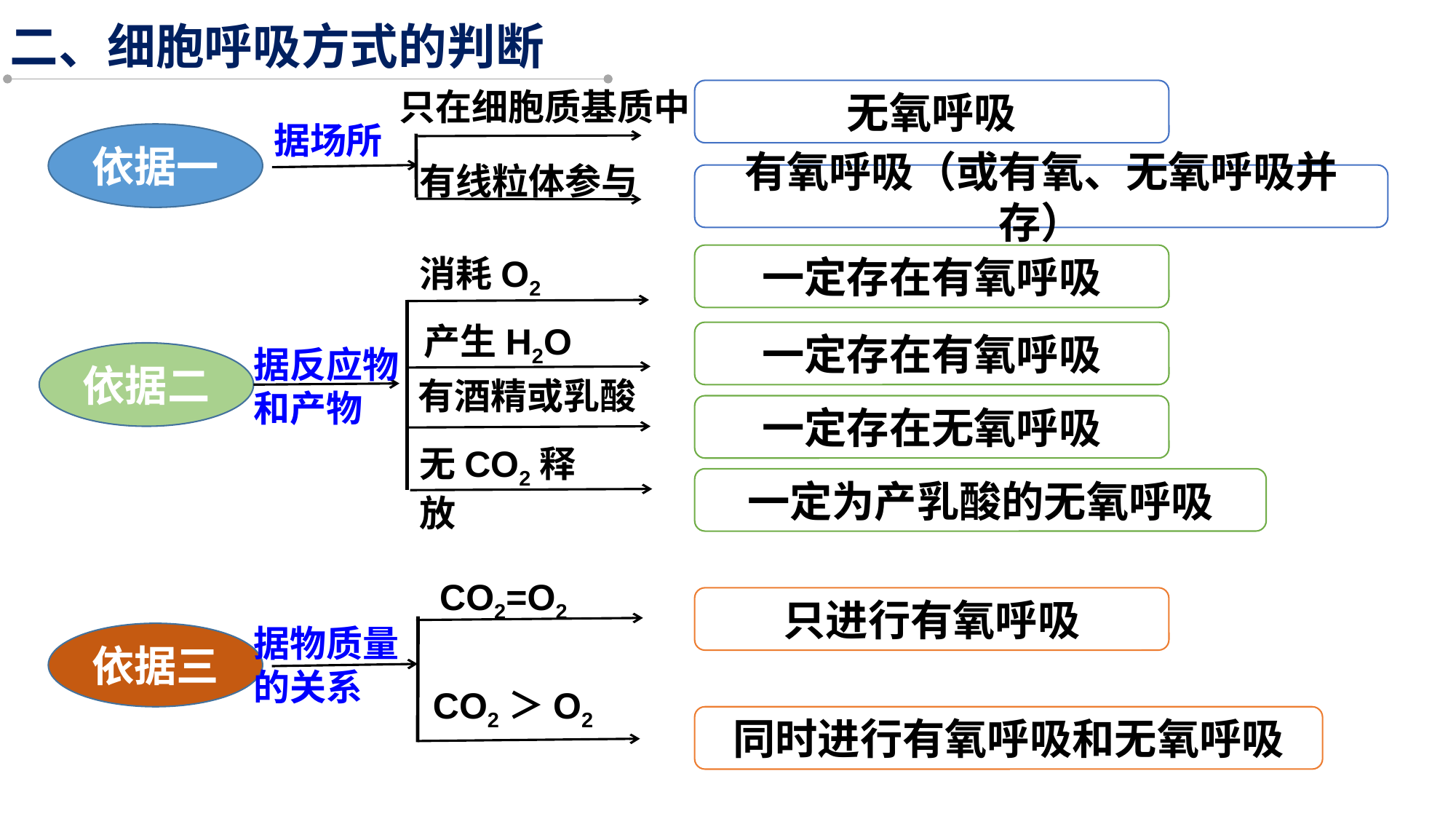

二、细胞呼吸方式的判断
只在细胞质基质中
无氧呼吸
据场所
依据一
有线粒体参与
有氧呼吸（或有氧、无氧呼吸并存）
消耗O2
一定存在有氧呼吸
产生H2O
一定存在有氧呼吸
据反应物和产物
依据二
有酒精或乳酸
一定存在无氧呼吸
无CO2释放
一定为产乳酸的无氧呼吸
CO2=O2
只进行有氧呼吸
据物质量的关系
依据三
CO2＞O2
同时进行有氧呼吸和无氧呼吸